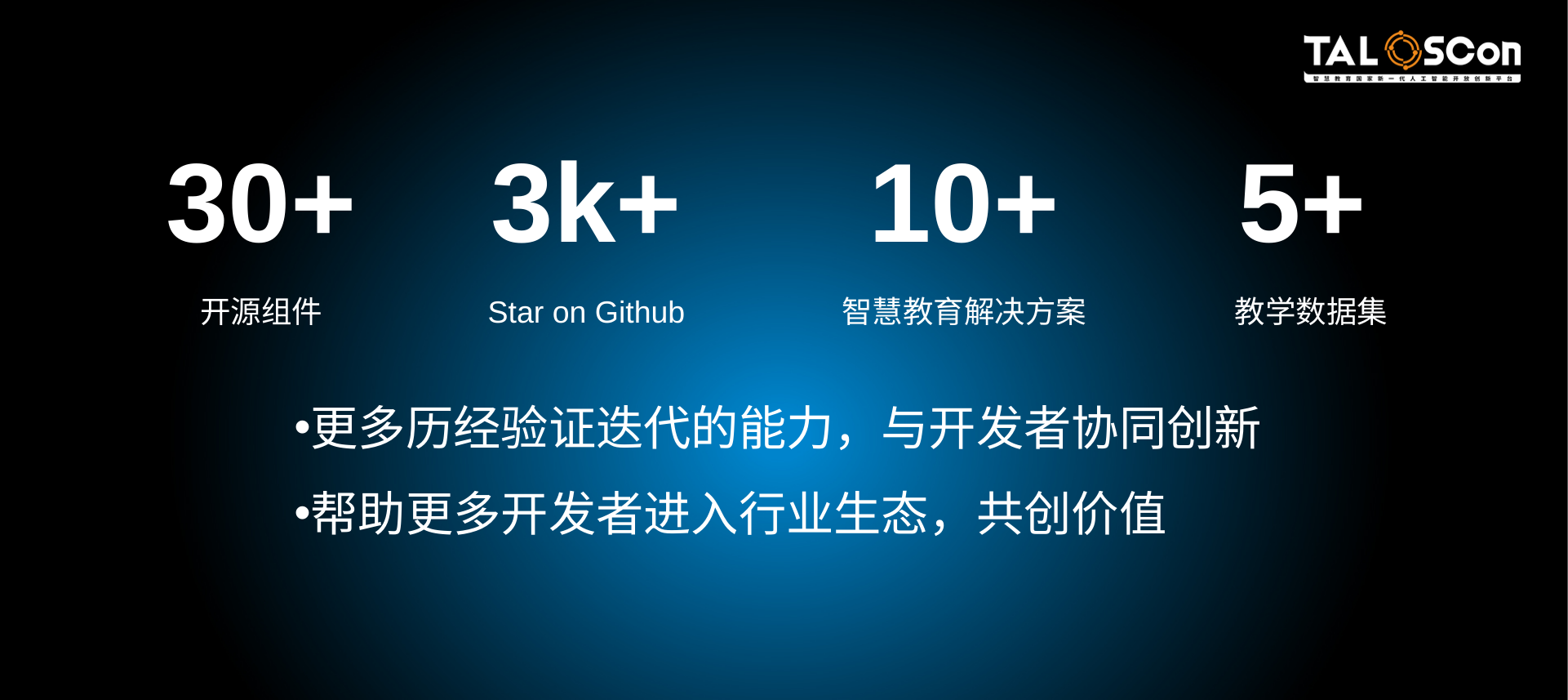

30+
3k+
10+
5+
开源组件
Star on Github
智慧教育解决方案
教学数据集
更多历经验证迭代的能力，与开发者协同创新
帮助更多开发者进入行业生态，共创价值